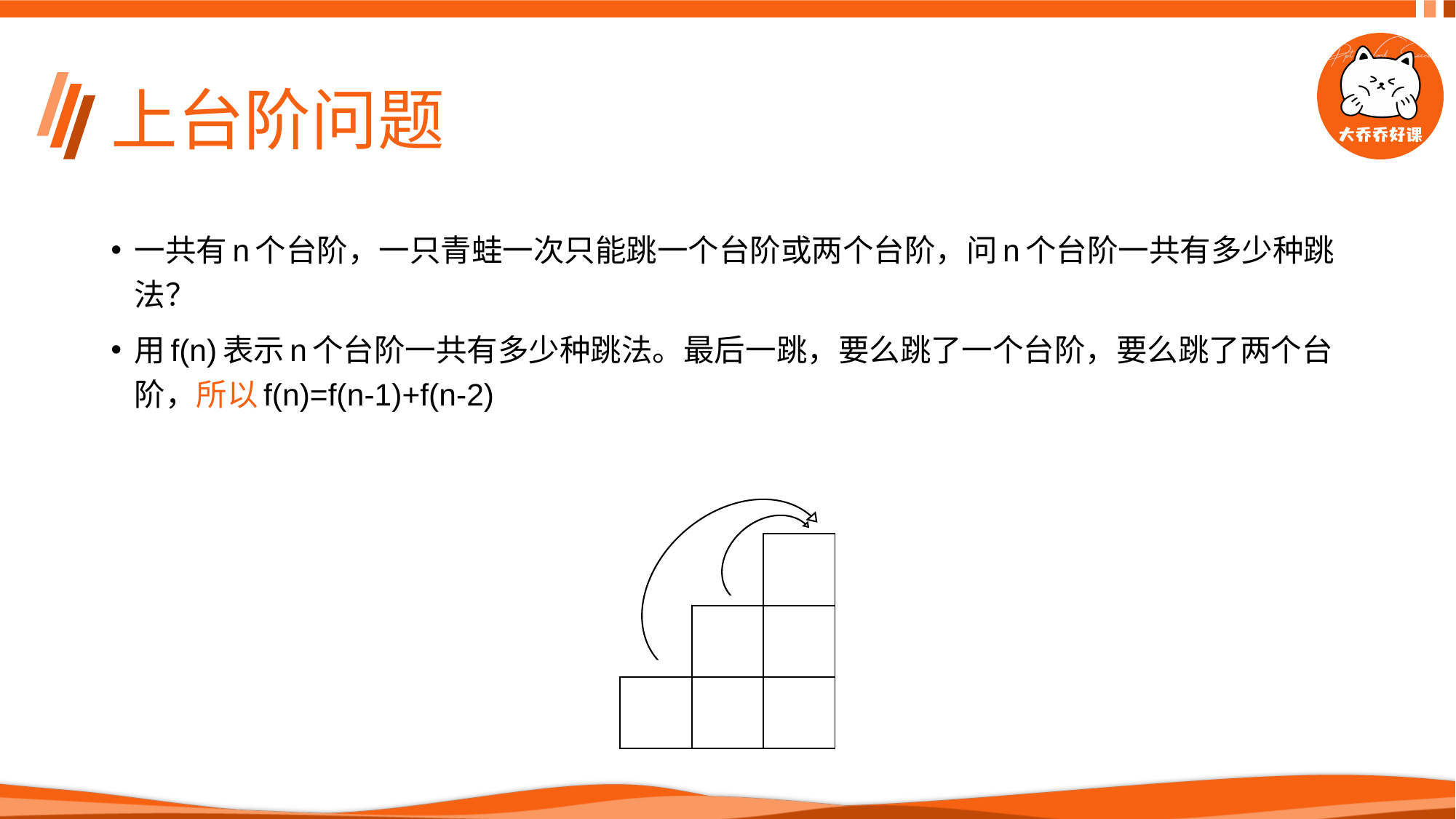

# 上台阶问题
一共有n个台阶，一只青蛙一次只能跳一个台阶或两个台阶，问n个台阶一共有多少种跳法？
用f(n)表示n个台阶一共有多少种跳法。最后一跳，要么跳了一个台阶，要么跳了两个台阶，所以f(n)=f(n-1)+f(n-2)

|  |  |  |
| --- | --- | --- |
|  |  |  |
|  |  |  |